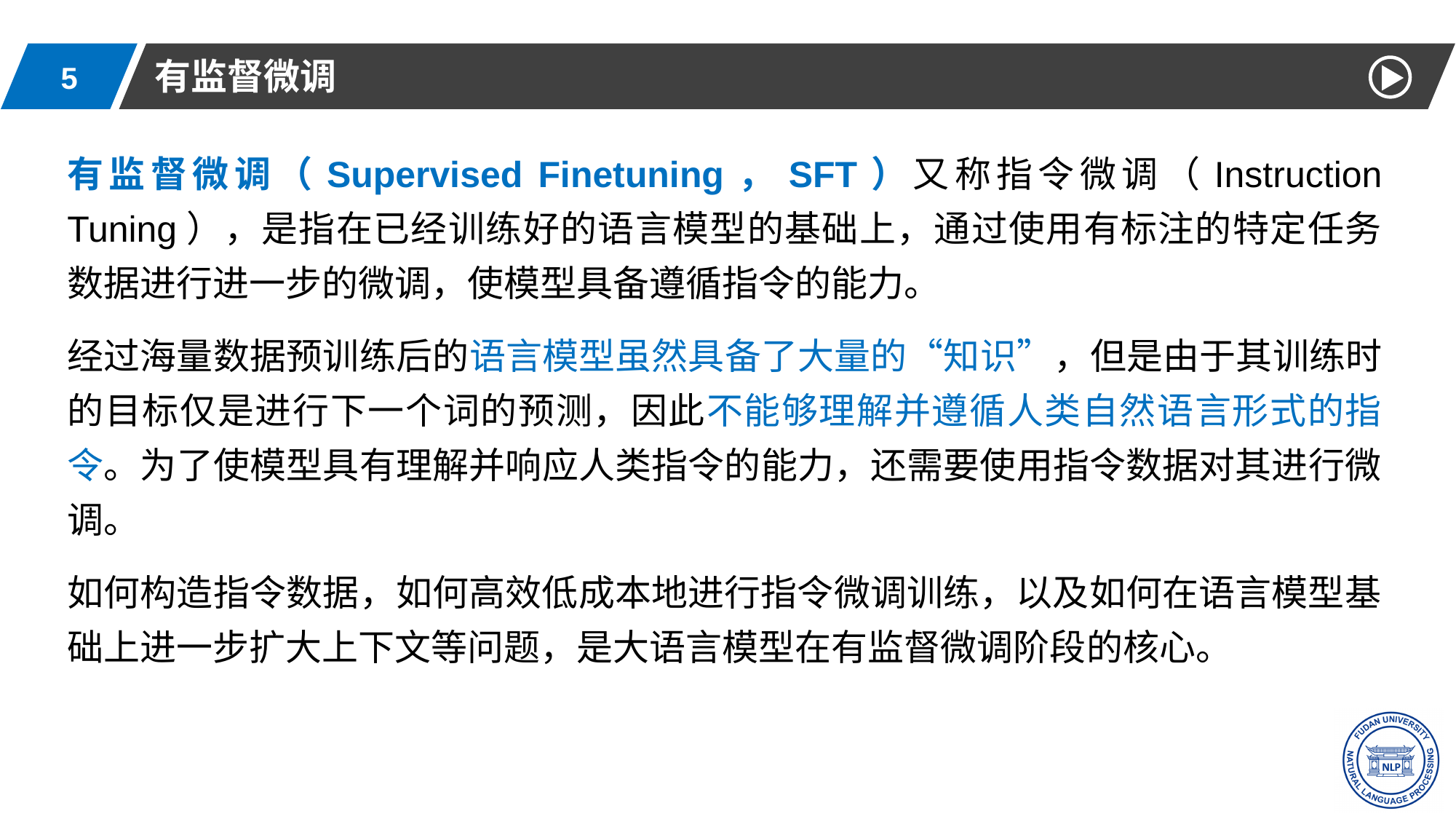

有监督微调
5

有监督微调（Supervised Finetuning，SFT）又称指令微调（Instruction Tuning），是指在已经训练好的语言模型的基础上，通过使用有标注的特定任务数据进行进一步的微调，使模型具备遵循指令的能力。
经过海量数据预训练后的语言模型虽然具备了大量的“知识”，但是由于其训练时的目标仅是进行下一个词的预测，因此不能够理解并遵循人类自然语言形式的指令。为了使模型具有理解并响应人类指令的能力，还需要使用指令数据对其进行微调。
如何构造指令数据，如何高效低成本地进行指令微调训练，以及如何在语言模型基础上进一步扩大上下文等问题，是大语言模型在有监督微调阶段的核心。
2